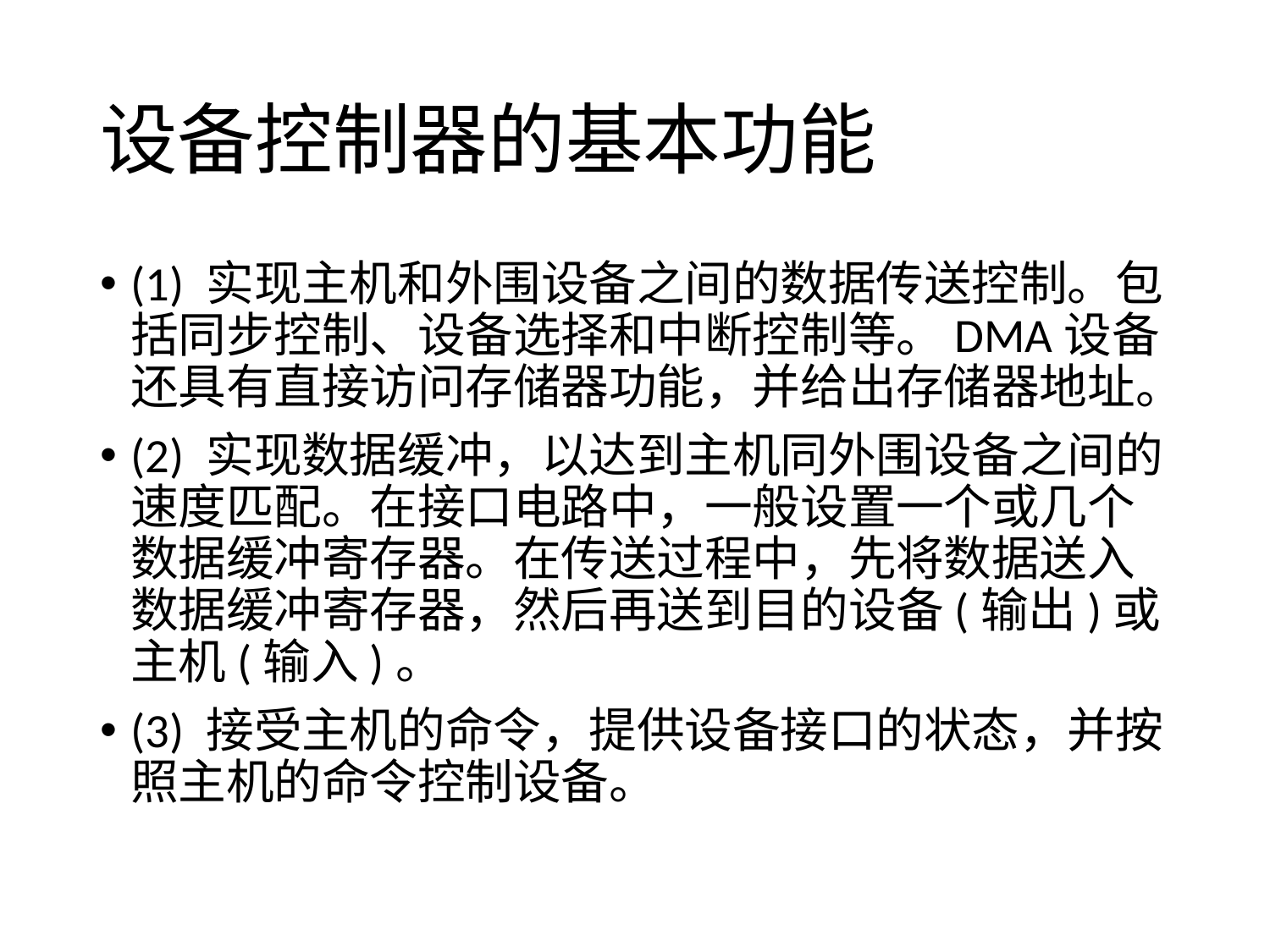

# 设备控制器的基本功能
(1) 实现主机和外围设备之间的数据传送控制。包括同步控制、设备选择和中断控制等。DMA设备还具有直接访问存储器功能，并给出存储器地址。
(2) 实现数据缓冲，以达到主机同外围设备之间的速度匹配。在接口电路中，一般设置一个或几个数据缓冲寄存器。在传送过程中，先将数据送入数据缓冲寄存器，然后再送到目的设备(输出)或主机(输入)。
(3) 接受主机的命令，提供设备接口的状态，并按照主机的命令控制设备。